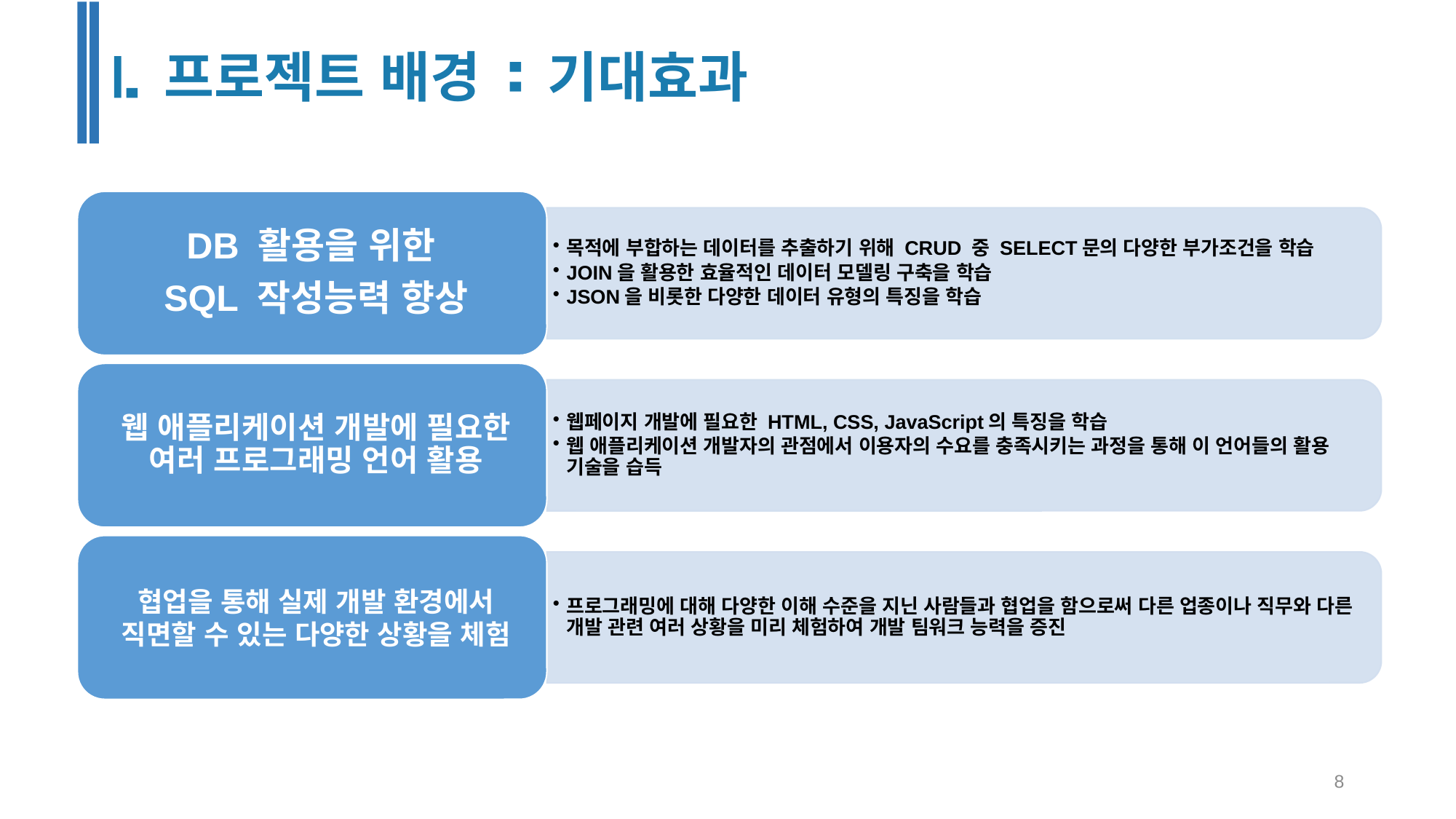

Ⅰ. 프로젝트 배경 : 기대효과
목적에 부합하는 데이터를 추출하기 위해 CRUD 중 SELECT문의 다양한 부가조건을 학습
JOIN을 활용한 효율적인 데이터 모델링 구축을 학습
JSON을 비롯한 다양한 데이터 유형의 특징을 학습
DB 활용을 위한
SQL 작성능력 향상
웹페이지 개발에 필요한 HTML, CSS, JavaScript의 특징을 학습
웹 애플리케이션 개발자의 관점에서 이용자의 수요를 충족시키는 과정을 통해 이 언어들의 활용 기술을 습득
웹 애플리케이션 개발에 필요한 여러 프로그래밍 언어 활용
프로그래밍에 대해 다양한 이해 수준을 지닌 사람들과 협업을 함으로써 다른 업종이나 직무와 다른 개발 관련 여러 상황을 미리 체험하여 개발 팀워크 능력을 증진
협업을 통해 실제 개발 환경에서 직면할 수 있는 다양한 상황을 체험
8